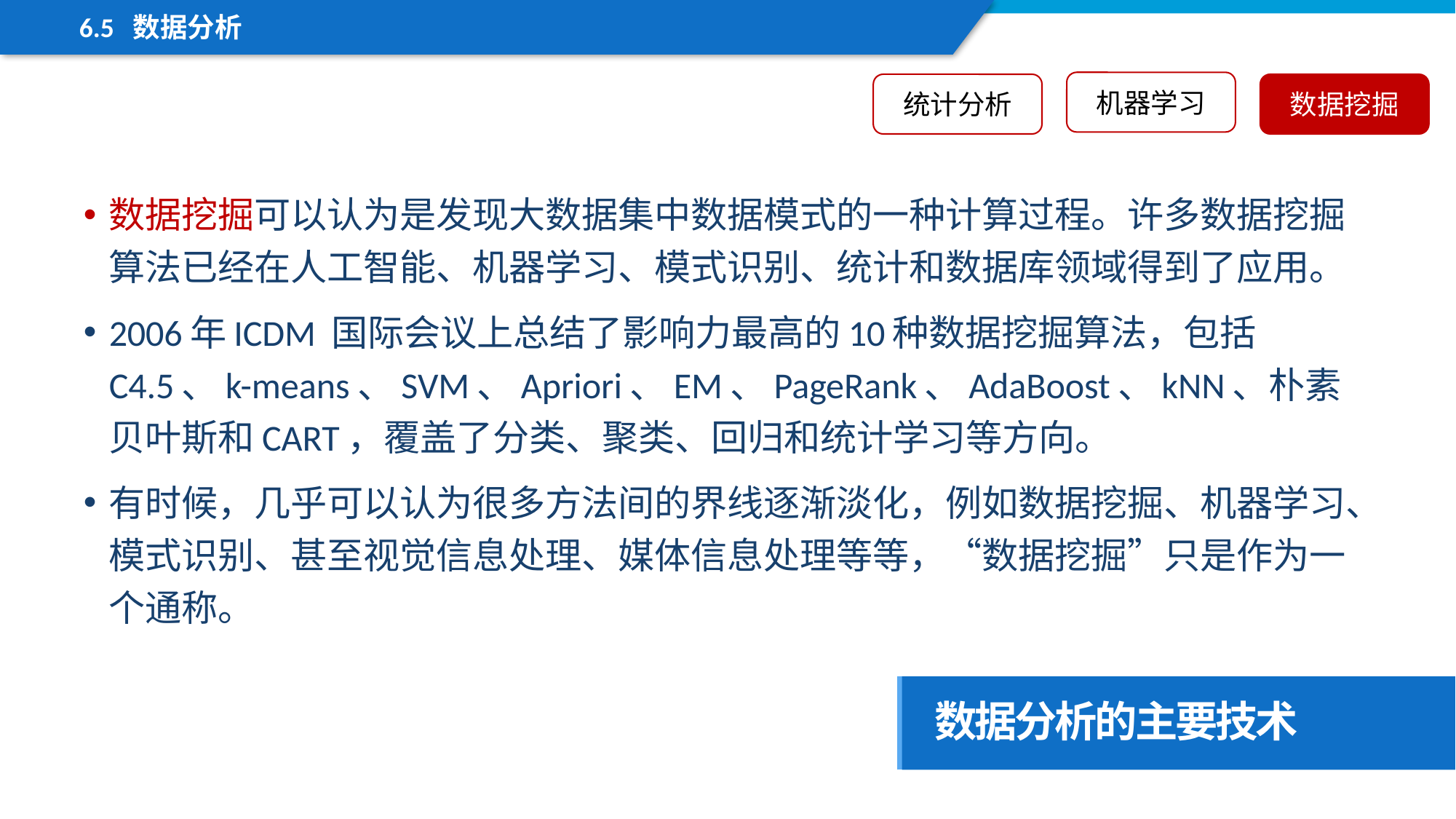

6.5  数据分析
机器学习
统计分析
数据挖掘
数据挖掘可以认为是发现大数据集中数据模式的一种计算过程。许多数据挖掘算法已经在人工智能、机器学习、模式识别、统计和数据库领域得到了应用。
2006年ICDM 国际会议上总结了影响力最高的10种数据挖掘算法，包括C4.5、k-means、SVM、Apriori、EM、PageRank、AdaBoost、kNN、朴素贝叶斯和CART，覆盖了分类、聚类、回归和统计学习等方向。
有时候，几乎可以认为很多方法间的界线逐渐淡化，例如数据挖掘、机器学习、模式识别、甚至视觉信息处理、媒体信息处理等等，“数据挖掘”只是作为一个通称。
数据分析的主要技术